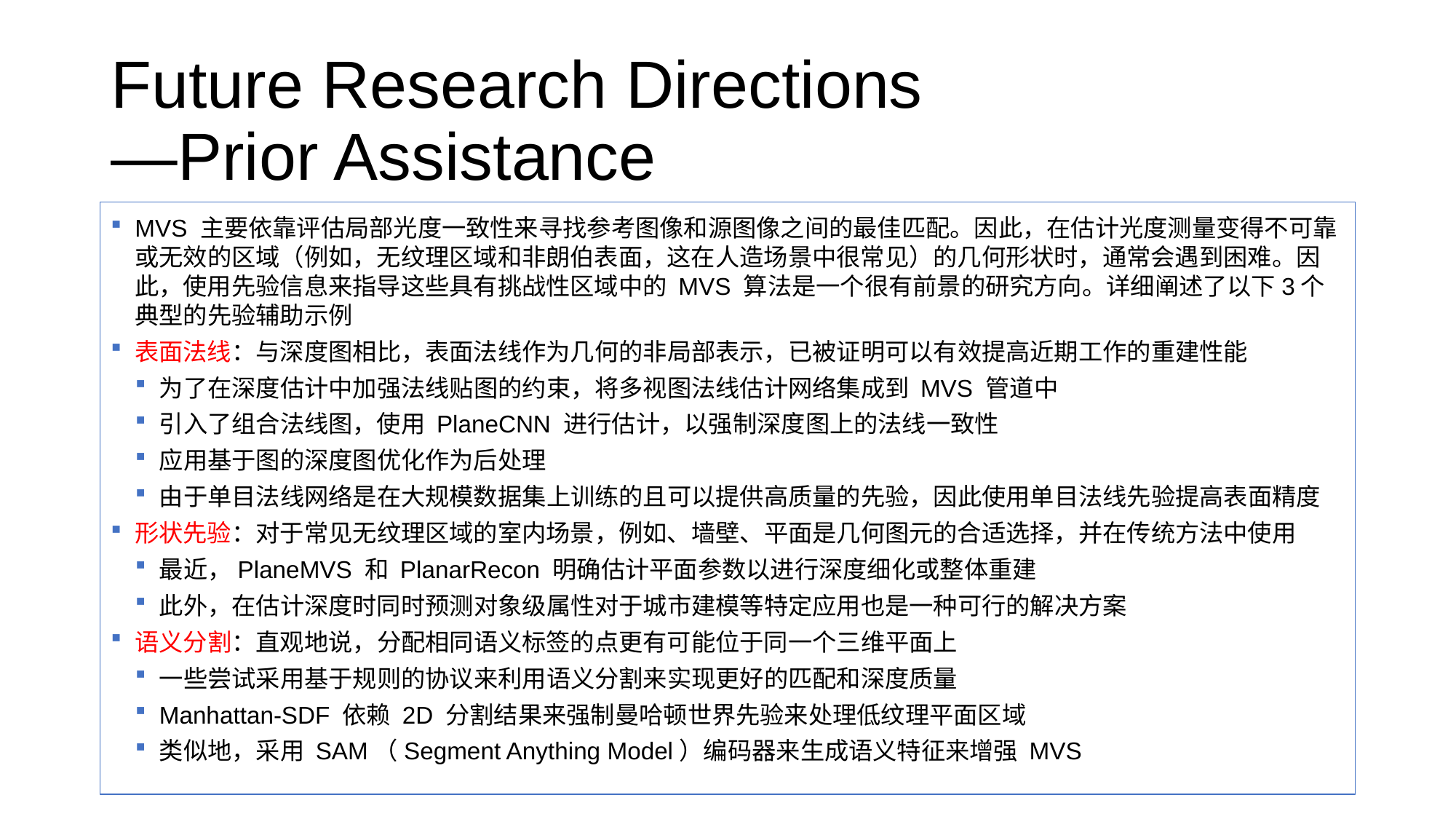

# Future Research Directions —Prior Assistance
MVS 主要依靠评估局部光度一致性来寻找参考图像和源图像之间的最佳匹配。因此，在估计光度测量变得不可靠或无效的区域（例如，无纹理区域和非朗伯表面，这在人造场景中很常见）的几何形状时，通常会遇到困难。因此，使用先验信息来指导这些具有挑战性区域中的 MVS 算法是一个很有前景的研究方向。详细阐述了以下3个典型的先验辅助示例
表面法线：与深度图相比，表面法线作为几何的非局部表示，已被证明可以有效提高近期工作的重建性能
为了在深度估计中加强法线贴图的约束，将多视图法线估计网络集成到 MVS 管道中
引入了组合法线图，使用 PlaneCNN 进行估计，以强制深度图上的法线一致性
应用基于图的深度图优化作为后处理
由于单目法线网络是在大规模数据集上训练的且可以提供高质量的先验，因此使用单目法线先验提高表面精度
形状先验：对于常见无纹理区域的室内场景，例如、墙壁、平面是几何图元的合适选择，并在传统方法中使用
最近，PlaneMVS 和 PlanarRecon 明确估计平面参数以进行深度细化或整体重建
此外，在估计深度时同时预测对象级属性对于城市建模等特定应用也是一种可行的解决方案
语义分割：直观地说，分配相同语义标签的点更有可能位于同一个三维平面上
一些尝试采用基于规则的协议来利用语义分割来实现更好的匹配和深度质量
Manhattan-SDF 依赖 2D 分割结果来强制曼哈顿世界先验来处理低纹理平面区域
类似地，采用 SAM（Segment Anything Model）编码器来生成语义特征来增强 MVS